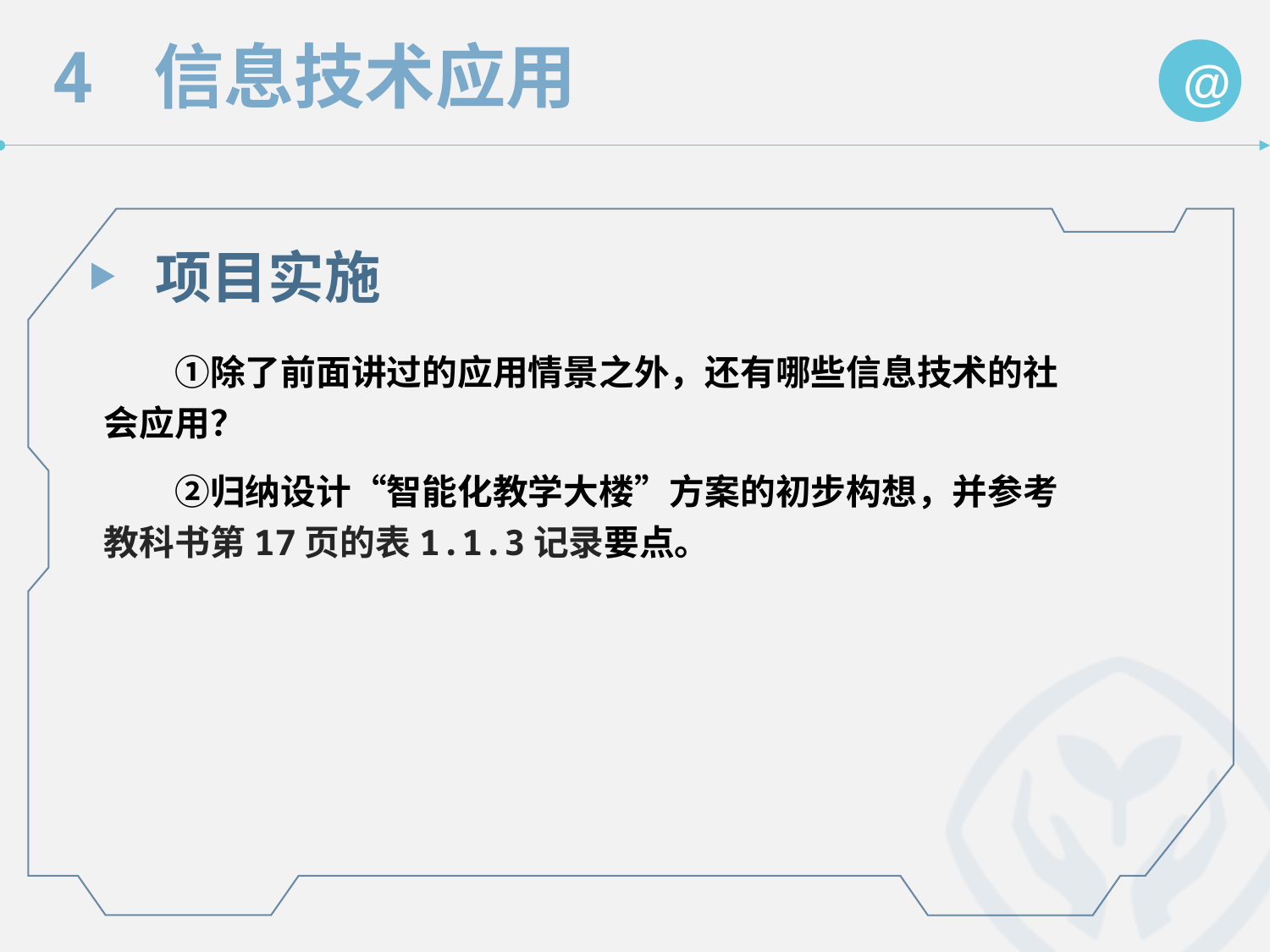

项目实施

　　①除了前面讲过的应用情景之外，还有哪些信息技术的社会应用？
　　②归纳设计“智能化教学大楼”方案的初步构想，并参考教科书第17页的表1.1.3记录要点。